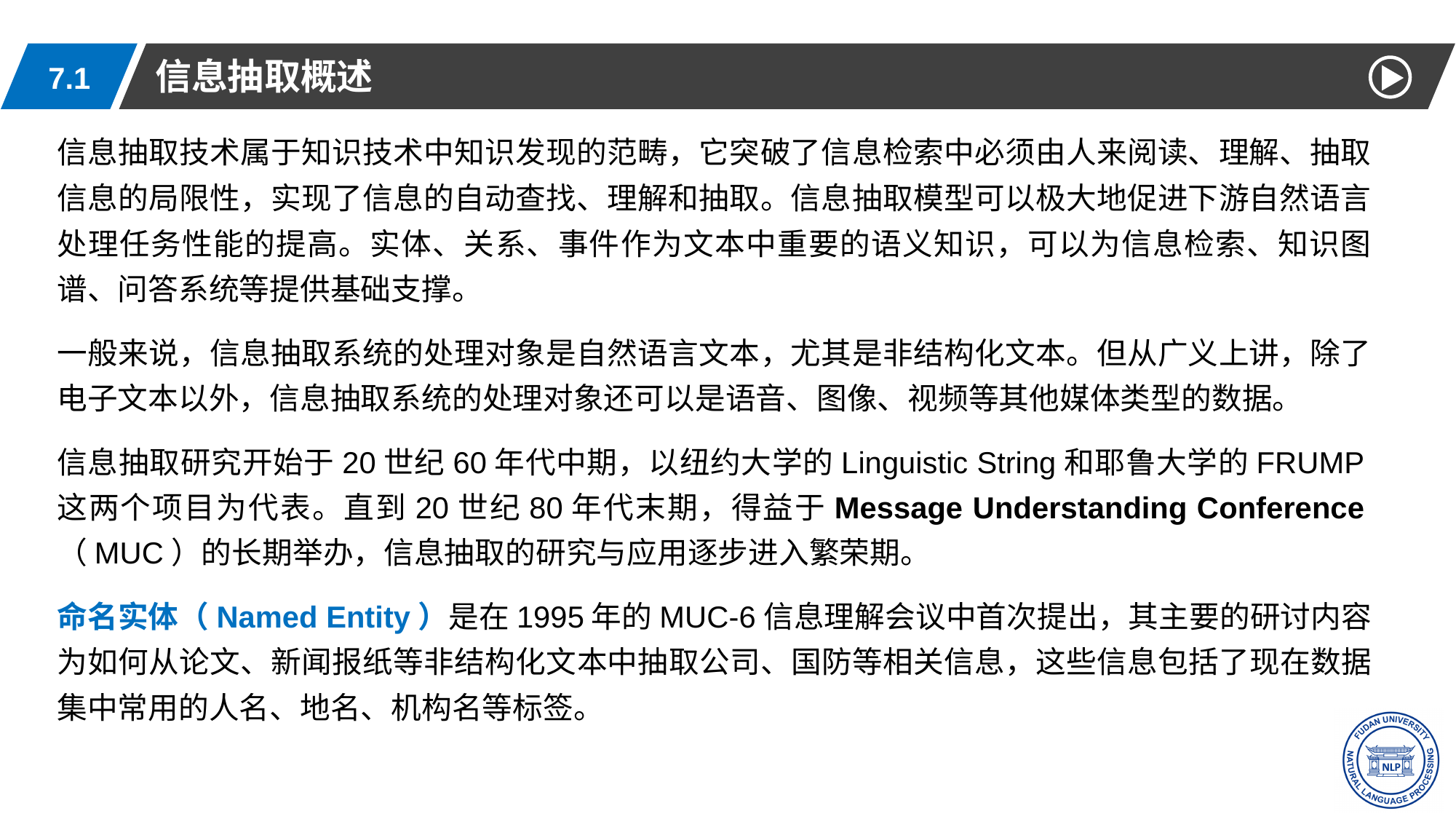

信息抽取概述
7.1

信息抽取技术属于知识技术中知识发现的范畴，它突破了信息检索中必须由人来阅读、理解、抽取信息的局限性，实现了信息的自动查找、理解和抽取。信息抽取模型可以极大地促进下游自然语言处理任务性能的提高。实体、关系、事件作为文本中重要的语义知识，可以为信息检索、知识图谱、问答系统等提供基础支撑。
一般来说，信息抽取系统的处理对象是自然语言文本，尤其是非结构化文本。但从广义上讲，除了电子文本以外，信息抽取系统的处理对象还可以是语音、图像、视频等其他媒体类型的数据。
信息抽取研究开始于20世纪60年代中期，以纽约大学的Linguistic String和耶鲁大学的FRUMP这两个项目为代表。直到20世纪80年代末期，得益于Message Understanding Conference（MUC）的长期举办，信息抽取的研究与应用逐步进入繁荣期。
命名实体（Named Entity）是在1995年的MUC-6信息理解会议中首次提出，其主要的研讨内容为如何从论文、新闻报纸等非结构化文本中抽取公司、国防等相关信息，这些信息包括了现在数据集中常用的人名、地名、机构名等标签。
6